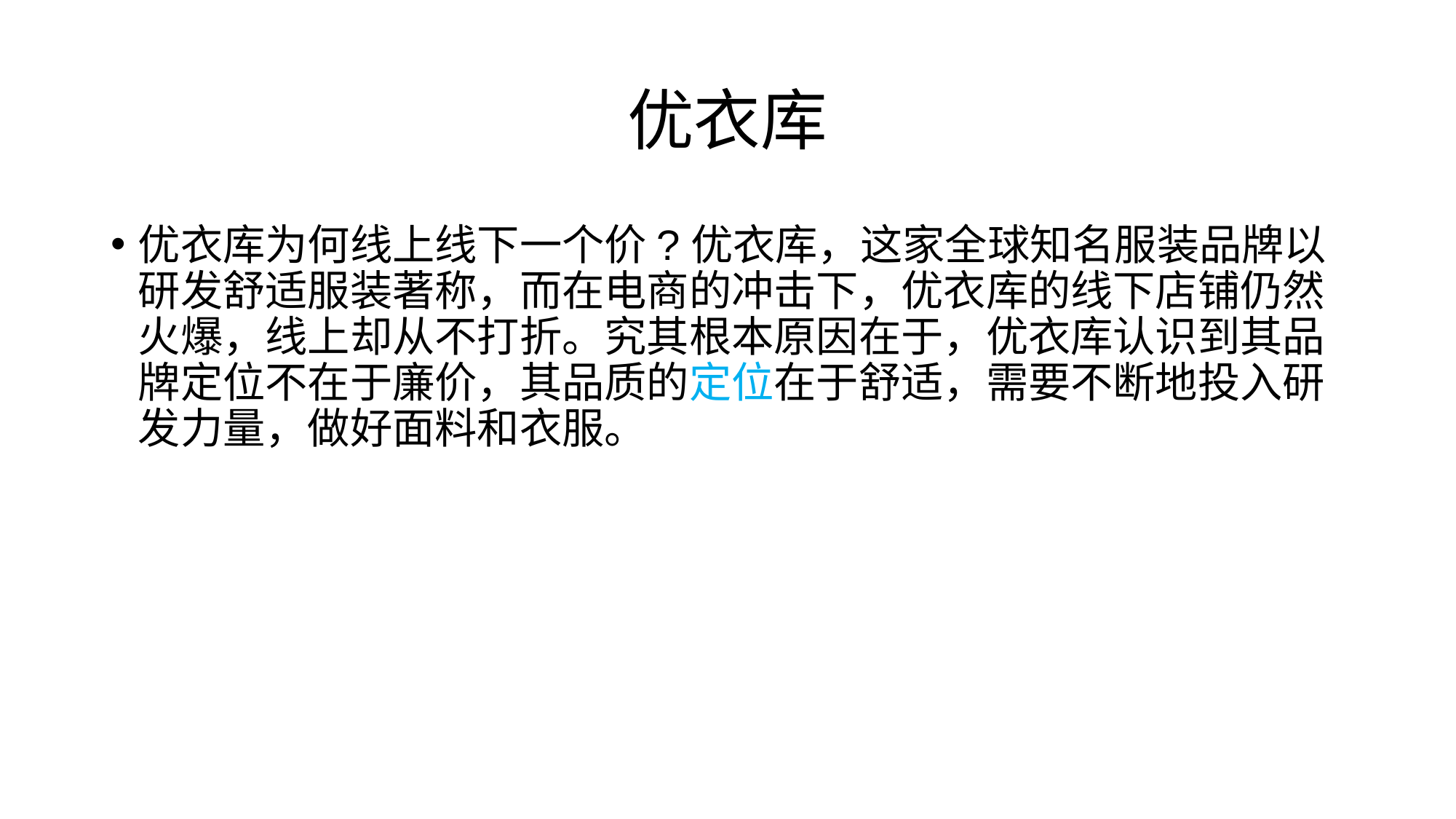

# 优衣库
优衣库为何线上线下一个价?优衣库，这家全球知名服装品牌以研发舒适服装著称，而在电商的冲击下，优衣库的线下店铺仍然火爆，线上却从不打折。究其根本原因在于，优衣库认识到其品牌定位不在于廉价，其品质的定位在于舒适，需要不断地投入研发力量，做好面料和衣服。